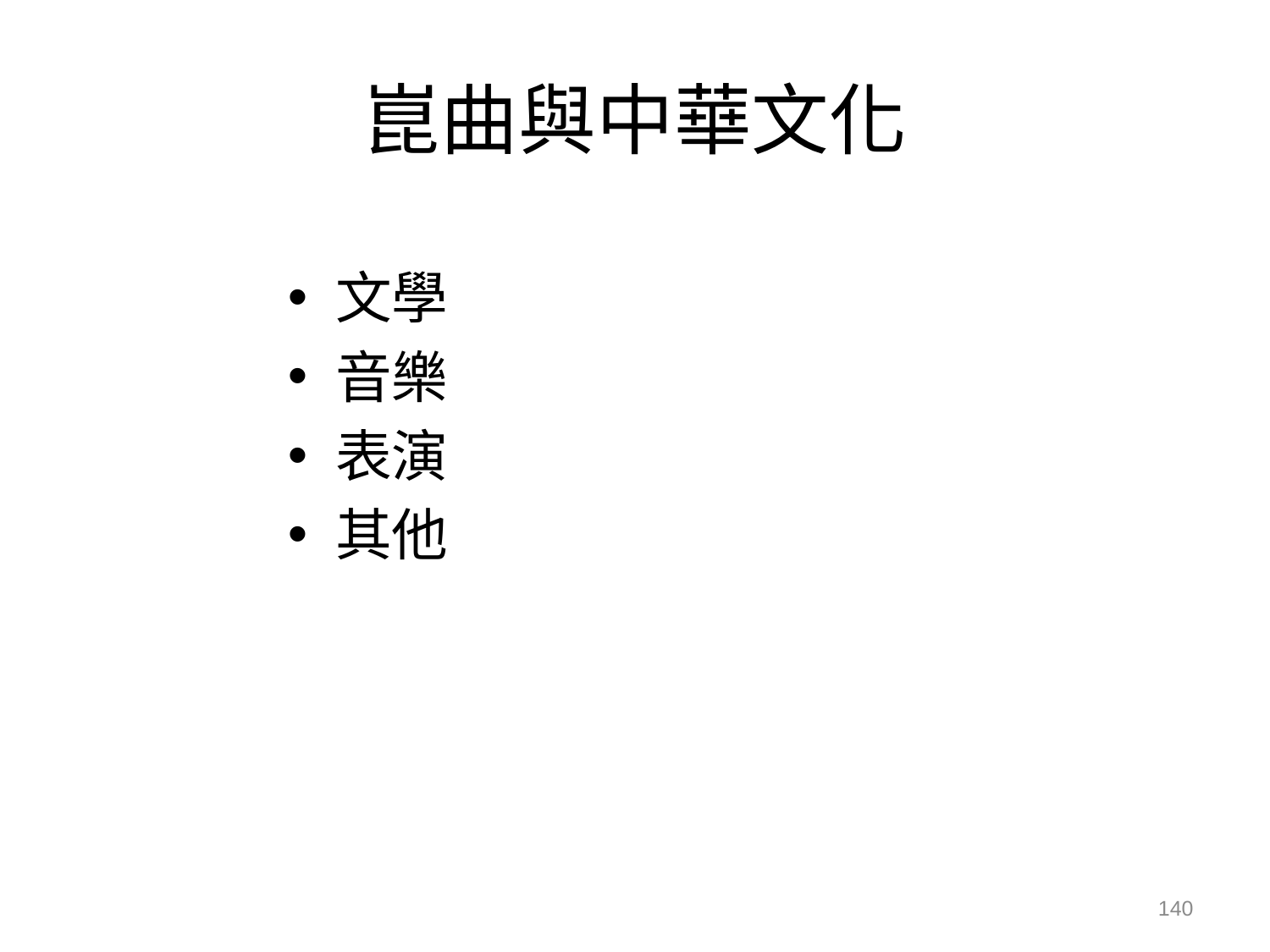

# 崑曲與中華文化
文學
音樂
表演
其他
140